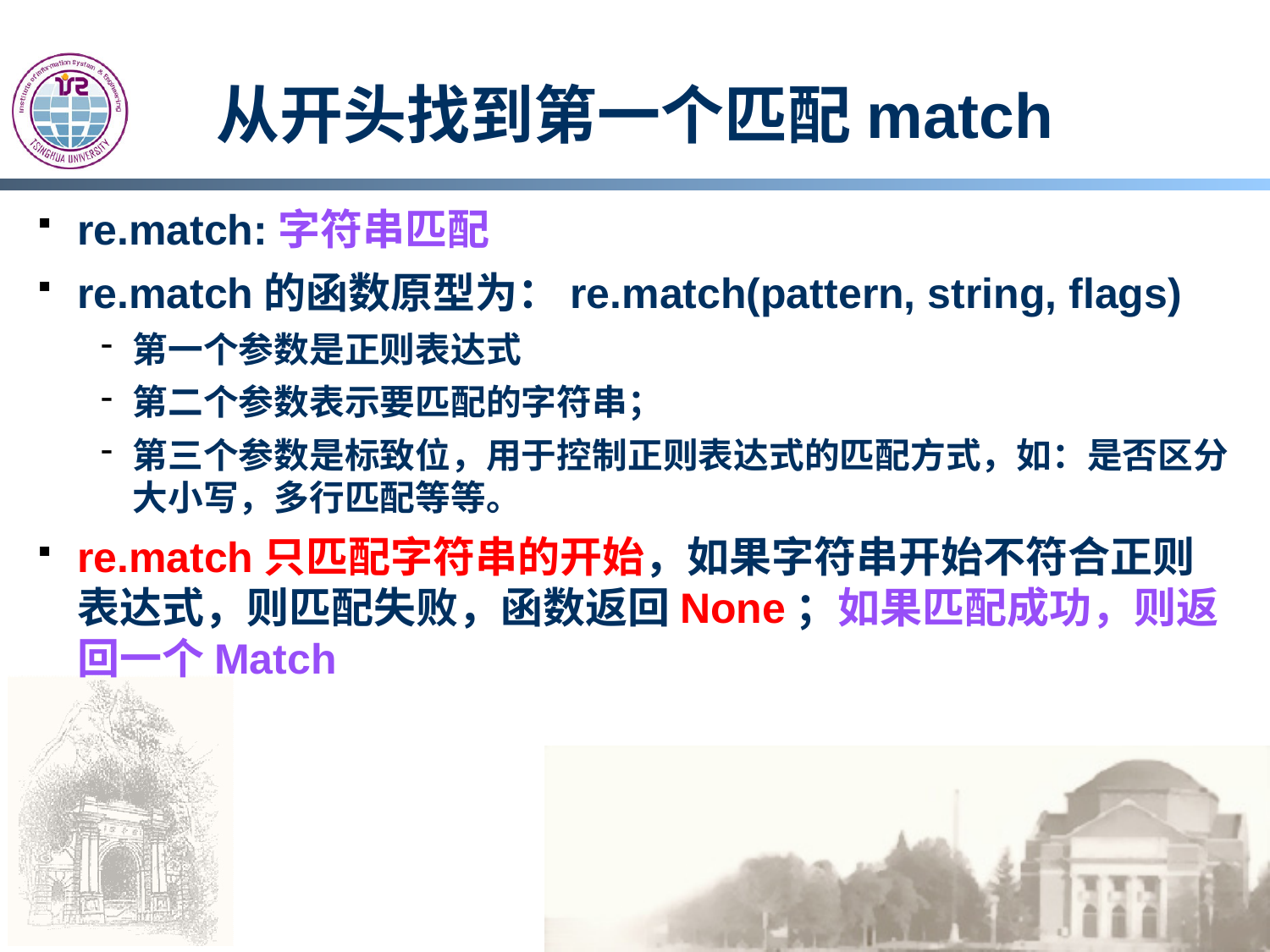

# 从开头找到第一个匹配match
re.match:字符串匹配
re.match的函数原型为：re.match(pattern, string, flags)
第一个参数是正则表达式
第二个参数表示要匹配的字符串；
第三个参数是标致位，用于控制正则表达式的匹配方式，如：是否区分大小写，多行匹配等等。
re.match只匹配字符串的开始，如果字符串开始不符合正则表达式，则匹配失败，函数返回None；如果匹配成功，则返回一个Match